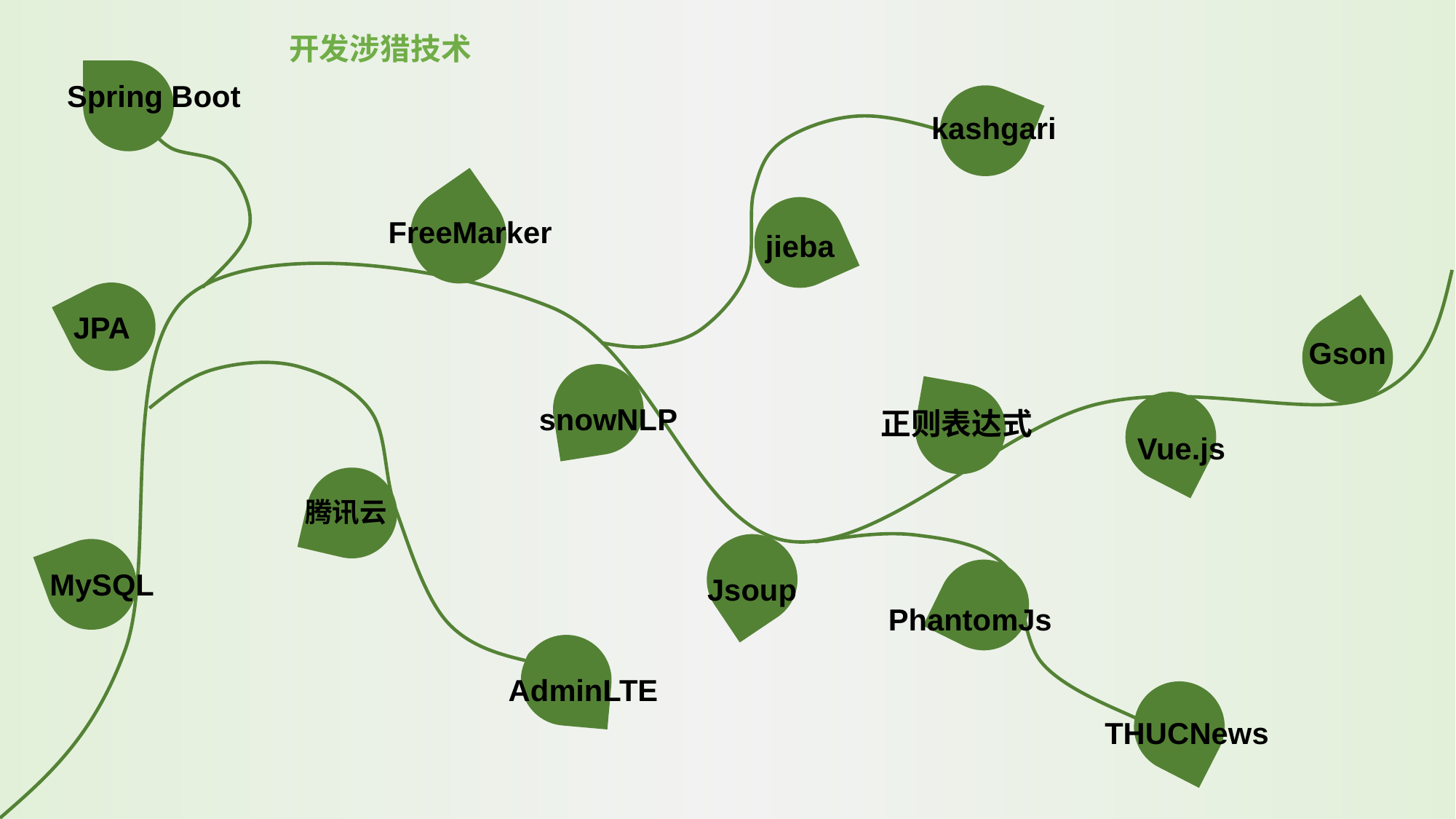

开发涉猎技术

Spring Boot

kashgari

FreeMarker
jieba

JPA

Gson

snowNLP
正则表达式
Vue.js

腾讯云

MySQL
Jsoup
PhantomJs

AdminLTE

THUCNews